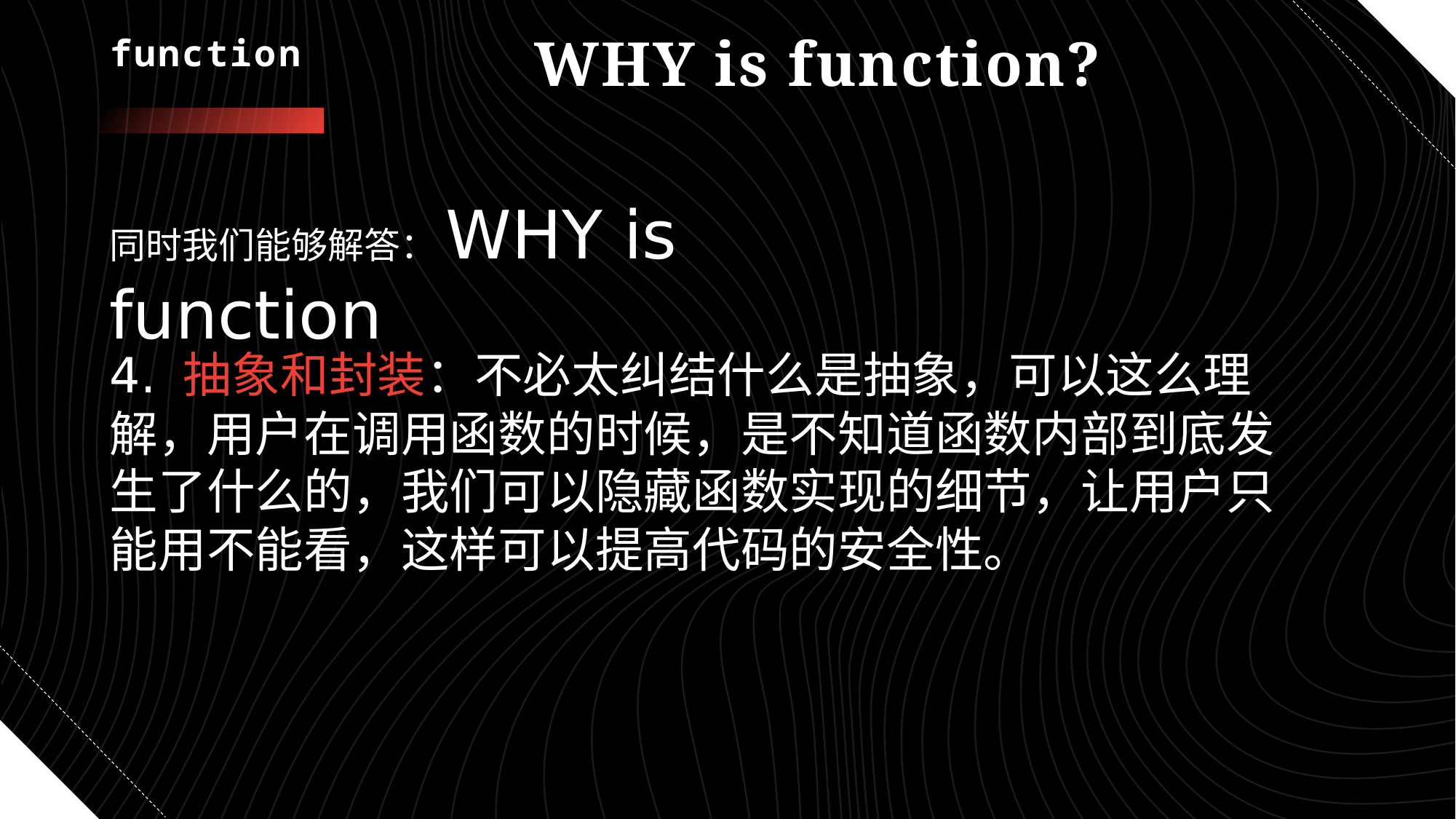

# function
WHY is function?
同时我们能够解答：WHY is function
4. 抽象和封装：不必太纠结什么是抽象，可以这么理解，用户在调用函数的时候，是不知道函数内部到底发生了什么的，我们可以隐藏函数实现的细节，让用户只能用不能看，这样可以提高代码的安全性。